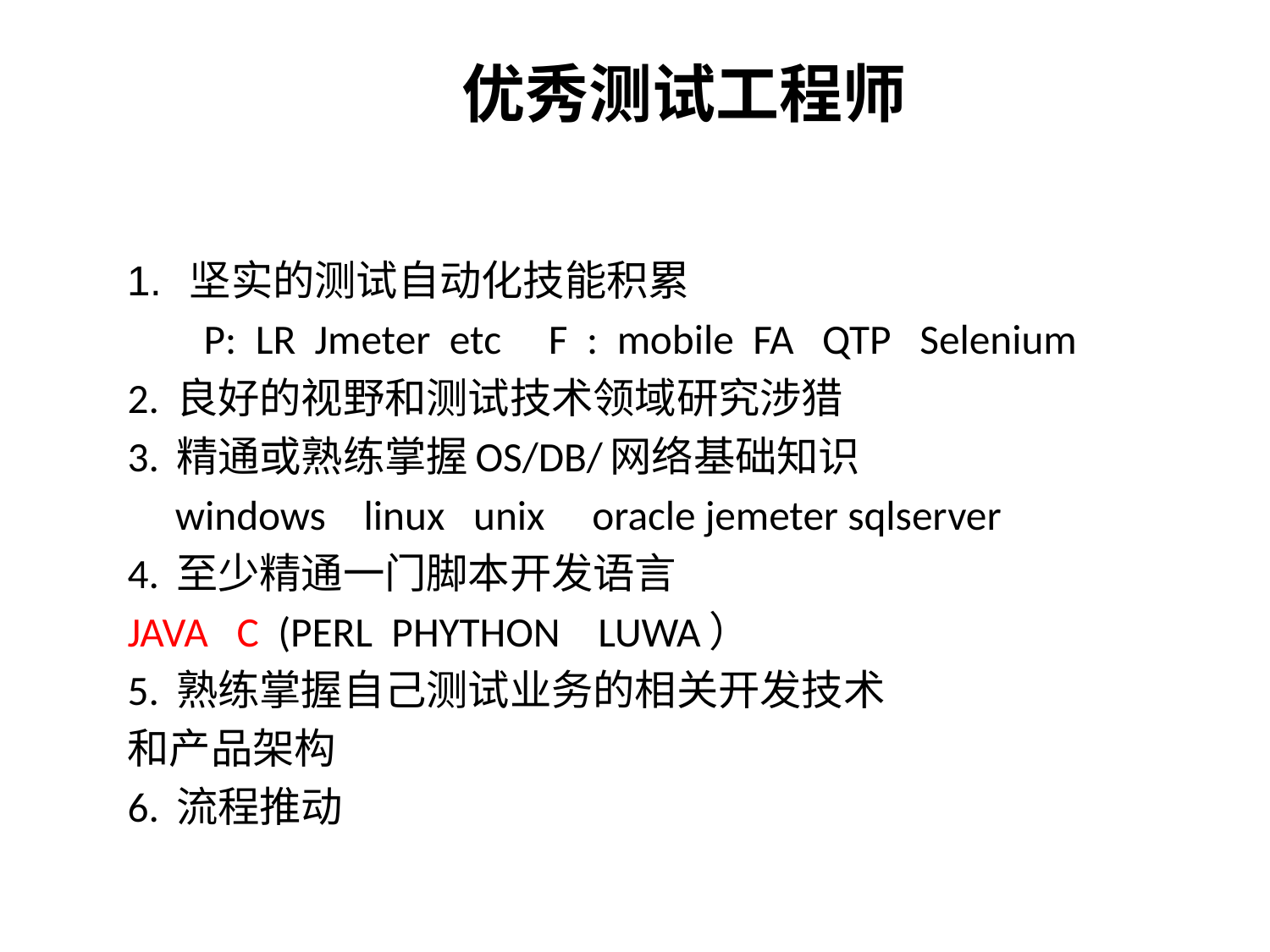

# 优秀测试工程师
坚实的测试自动化技能积累
        P:  LR  Jmeter  etc     F  :  mobile  FA   QTP   Selenium
2. 良好的视野和测试技术领域研究涉猎
3. 精通或熟练掌握OS/DB/网络基础知识
     windows    linux   unix     oracle jemeter sqlserver
4. 至少精通一门脚本开发语言
JAVA   C  (PERL  PHYTHON    LUWA）
5. 熟练掌握自己测试业务的相关开发技术
和产品架构
6. 流程推动